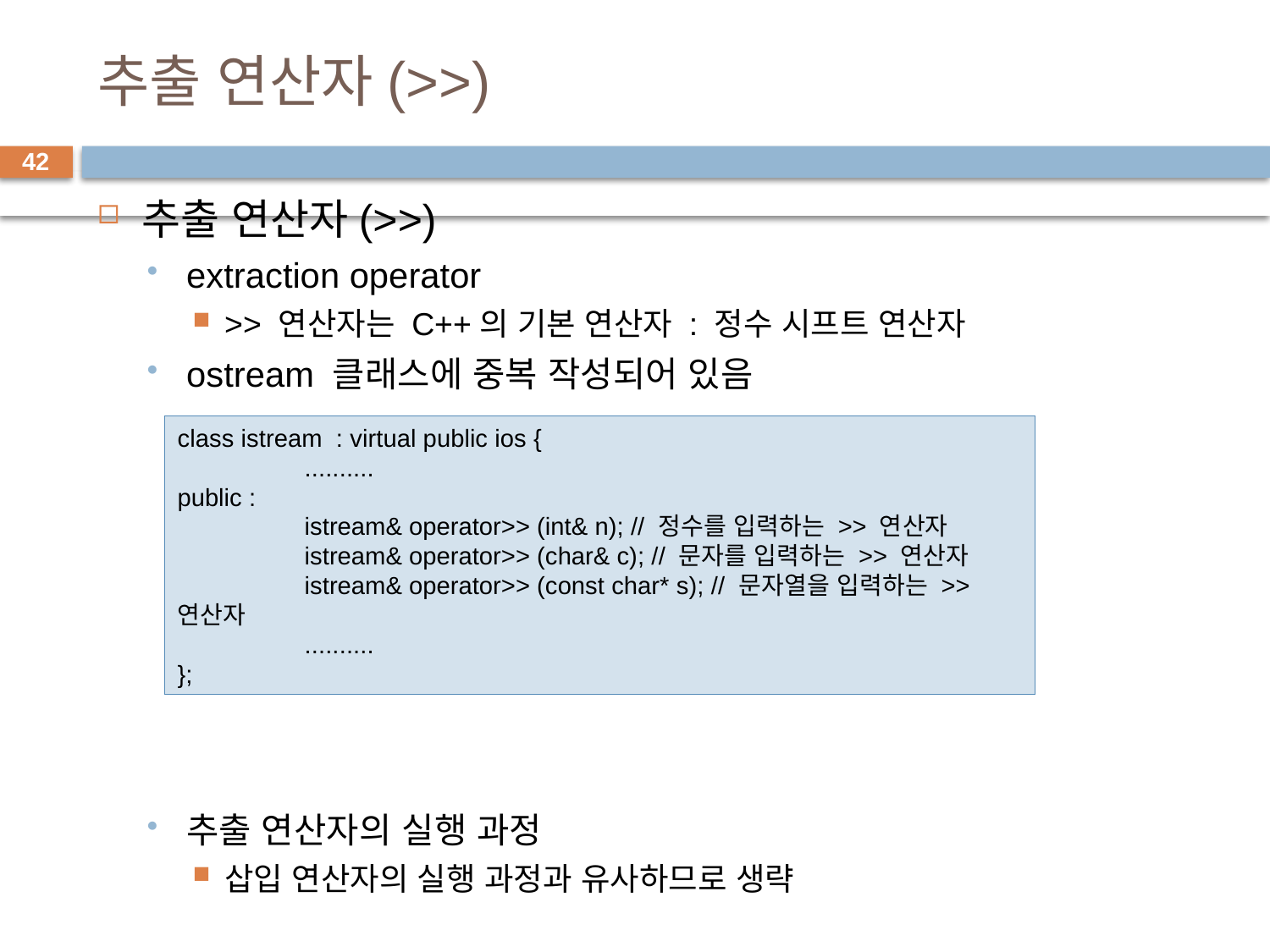

# 추출 연산자(>>)
42
추출 연산자(>>)
extraction operator
>> 연산자는 C++의 기본 연산자 : 정수 시프트 연산자
ostream 클래스에 중복 작성되어 있음

추출 연산자의 실행 과정
삽입 연산자의 실행 과정과 유사하므로 생략

class istream  : virtual public ios {
	..........
public :
	istream& operator>> (int& n); // 정수를 입력하는 >> 연산자
	istream& operator>> (char& c); // 문자를 입력하는 >> 연산자
	istream& operator>> (const char* s); // 문자열을 입력하는 >> 연산자
	..........
};